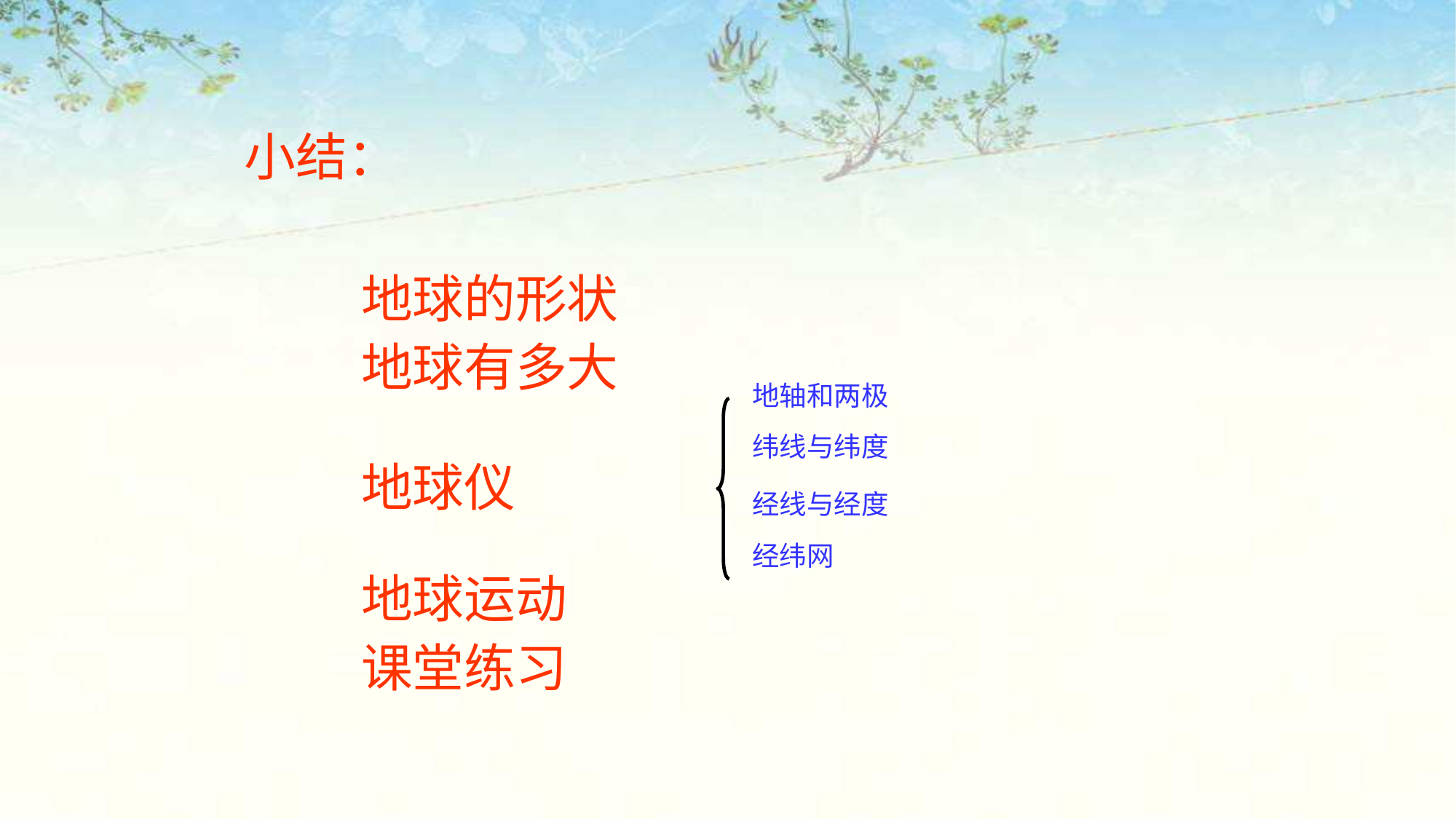

小结：
地球的形状
地球有多大
地轴和两极

纬线与纬度
地球仪
经线与经度
经纬网
地球运动
课堂练习